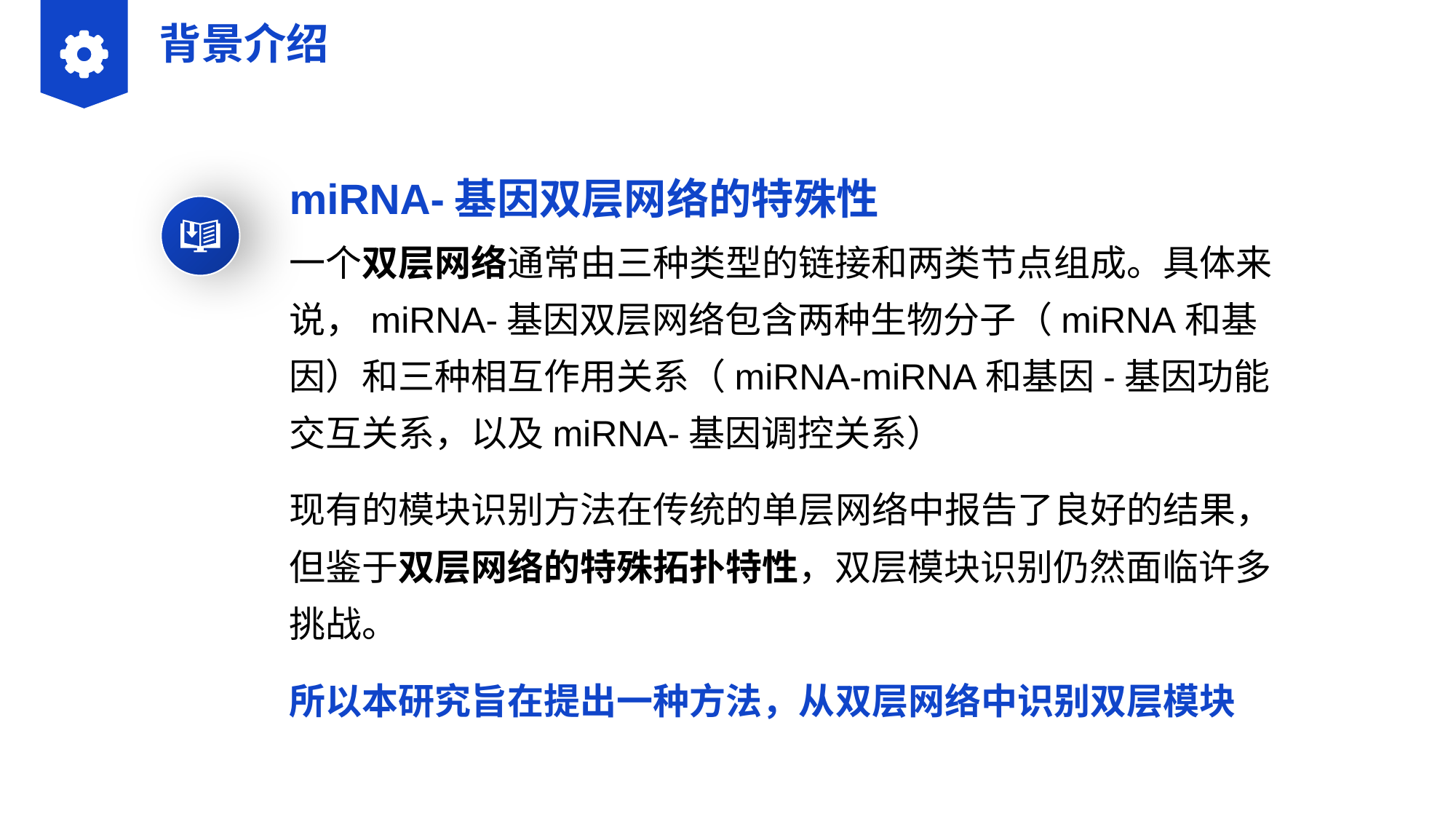

背景介绍

miRNA-基因双层网络的特殊性
一个双层网络通常由三种类型的链接和两类节点组成。具体来说，miRNA-基因双层网络包含两种生物分子（miRNA和基因）和三种相互作用关系（miRNA-miRNA和基因-基因功能交互关系，以及miRNA-基因调控关系）

现有的模块识别方法在传统的单层网络中报告了良好的结果，但鉴于双层网络的特殊拓扑特性，双层模块识别仍然面临许多挑战。
所以本研究旨在提出一种方法，从双层网络中识别双层模块
合作QQ： 243001978